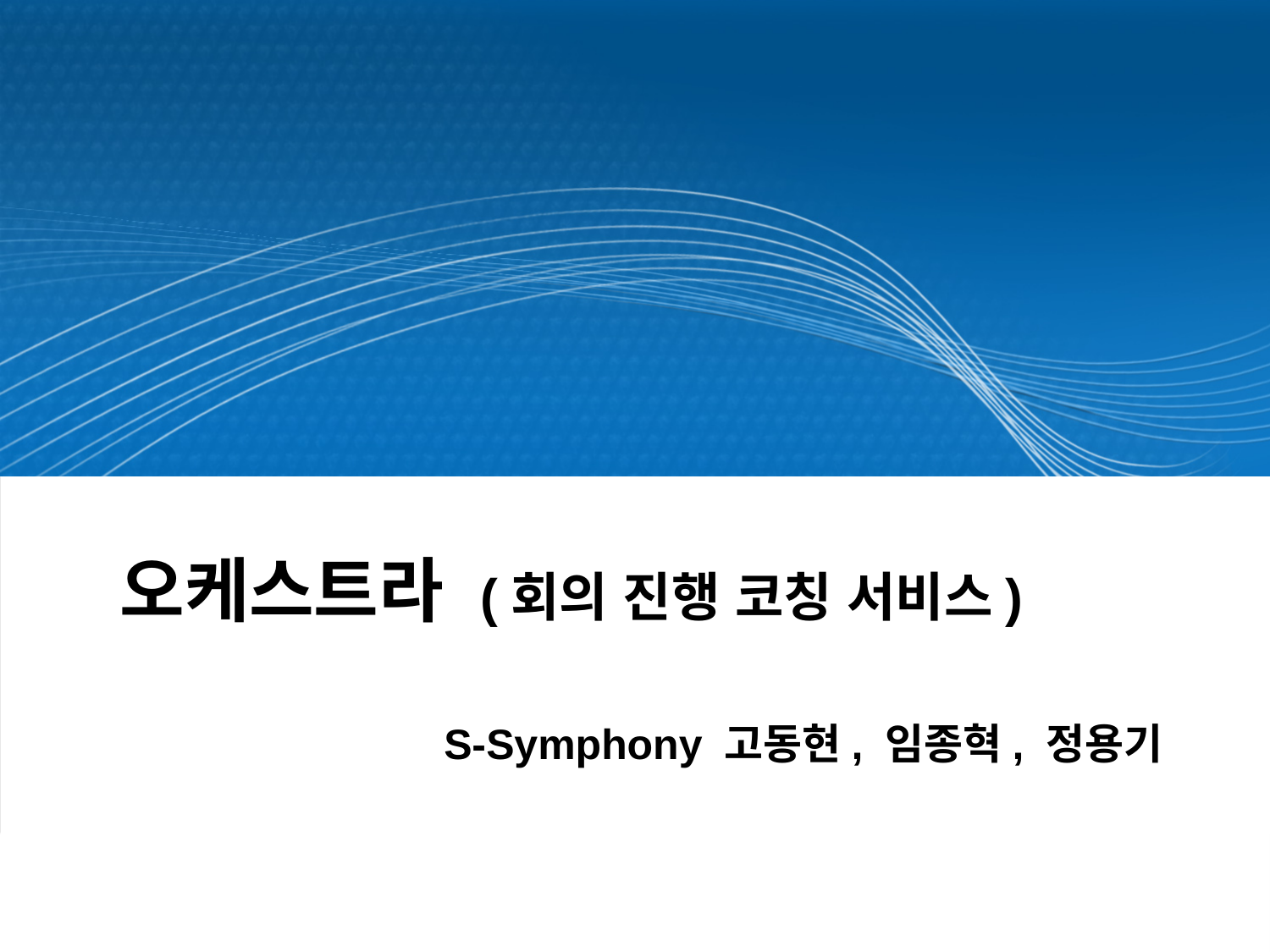

# 오케스트라 (회의 진행 코칭 서비스)
S-Symphony 고동현, 임종혁, 정용기